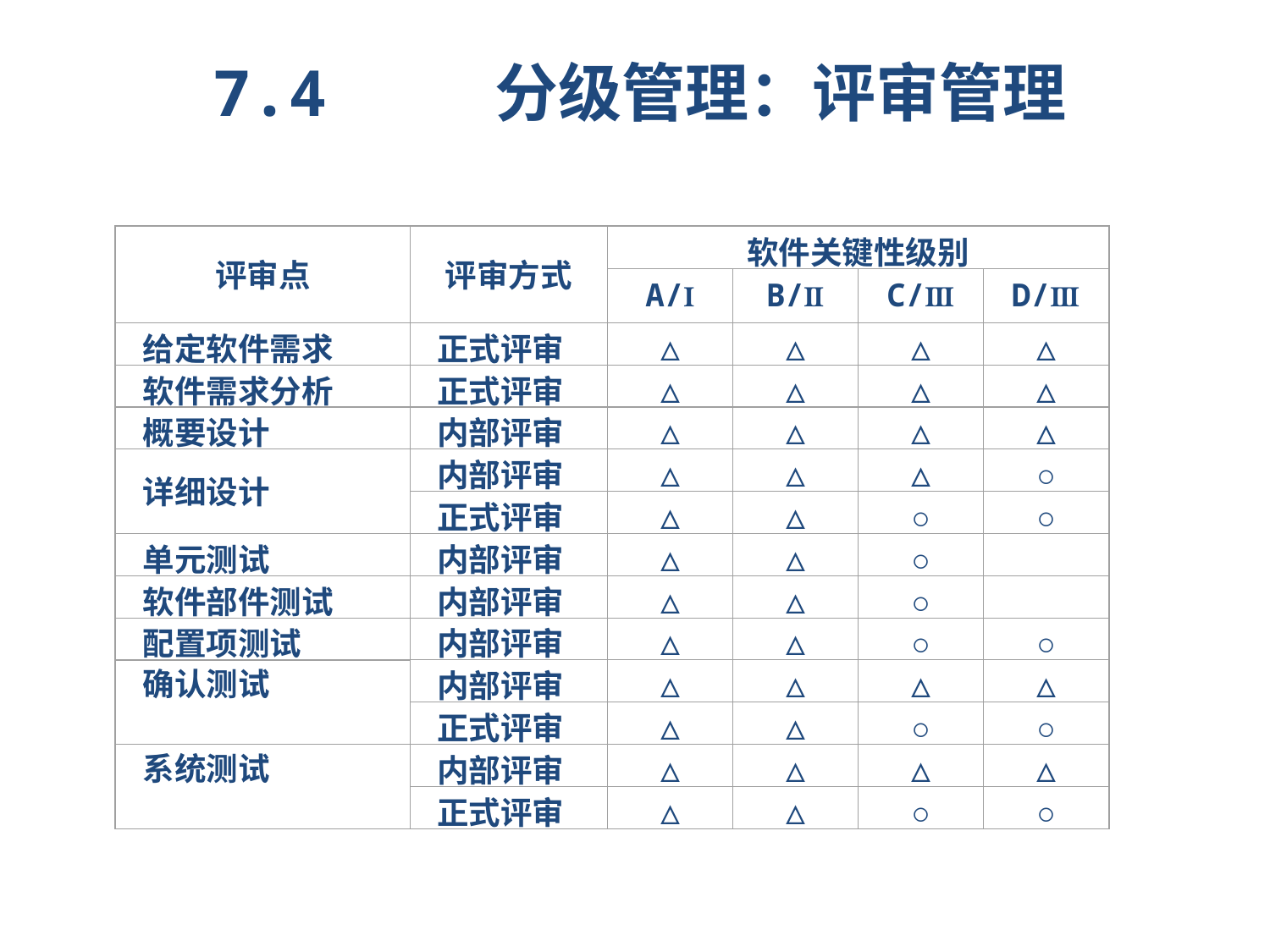

7.4    分级管理：评审管理

评审点

评审方式

软件关键性级别

A/Ⅰ

B/Ⅱ

C/Ⅲ

D/Ⅲ

给定软件需求

正式评审

△

△

△

△

软件需求分析

正式评审

△

△

△

△

概要设计

内部评审

△

△

△

△

详细设计

内部评审

△

△

△

○

正式评审

△

△

○

○

单元测试

内部评审

△

△

○

软件部件测试

内部评审

△

△

○

配置项测试

内部评审

△

△

○

○

确认测试

内部评审

△

△

△

△

正式评审

△

△

○

○

系统测试

内部评审

△

△

△

△

正式评审

△

△

○

○